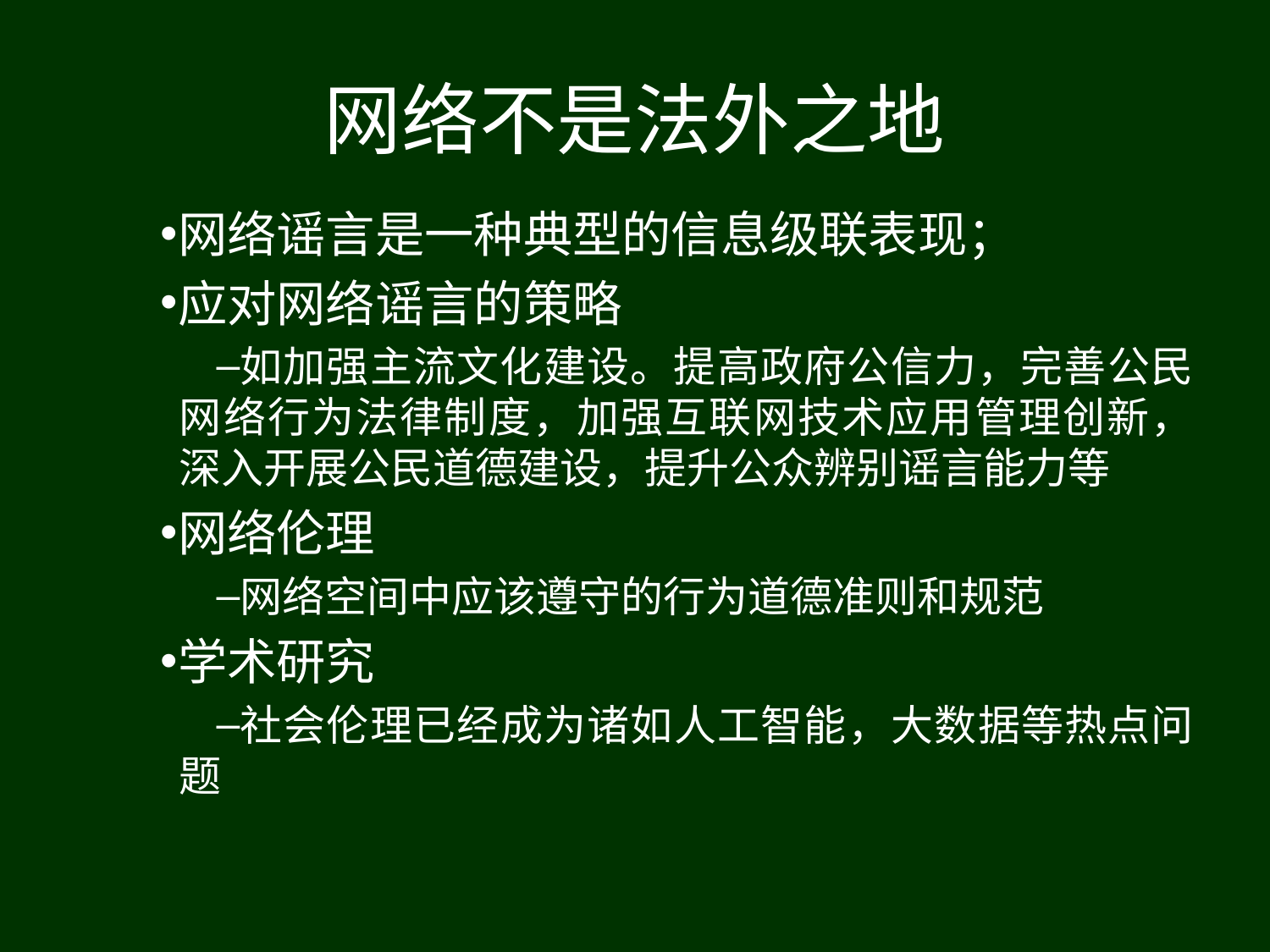

# 网络不是法外之地
网络谣言是一种典型的信息级联表现；
应对网络谣言的策略
如加强主流文化建设。提高政府公信力，完善公民网络行为法律制度，加强互联网技术应用管理创新，深入开展公民道德建设，提升公众辨别谣言能力等
网络伦理
网络空间中应该遵守的行为道德准则和规范
学术研究
社会伦理已经成为诸如人工智能，大数据等热点问题